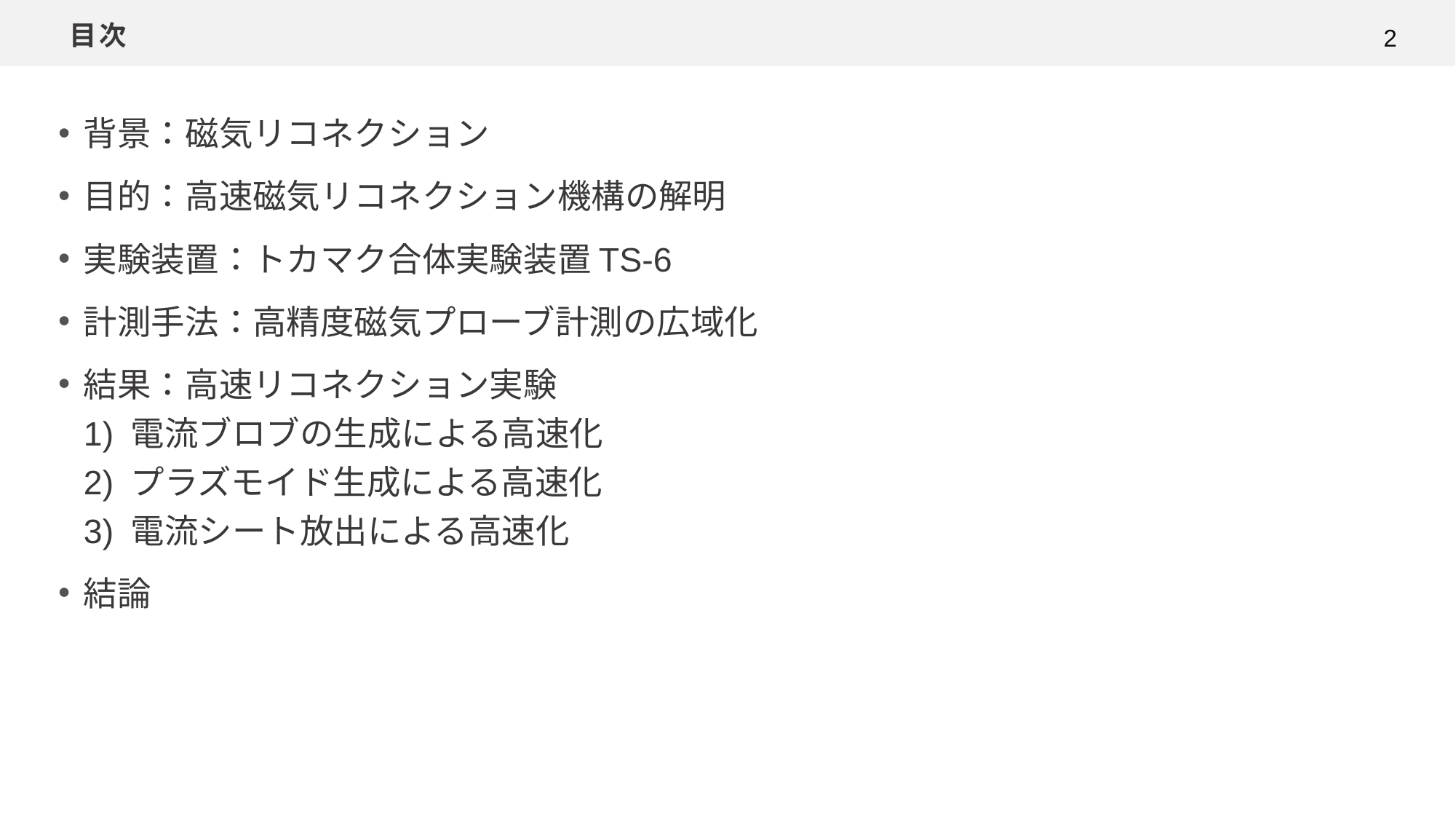

# 目次
2
背景：磁気リコネクション
目的：高速磁気リコネクション機構の解明
実験装置：トカマク合体実験装置TS-6
計測手法：高精度磁気プローブ計測の広域化
結果：高速リコネクション実験
1) 電流ブロブの生成による高速化
2) プラズモイド生成による高速化
3) 電流シート放出による高速化
結論